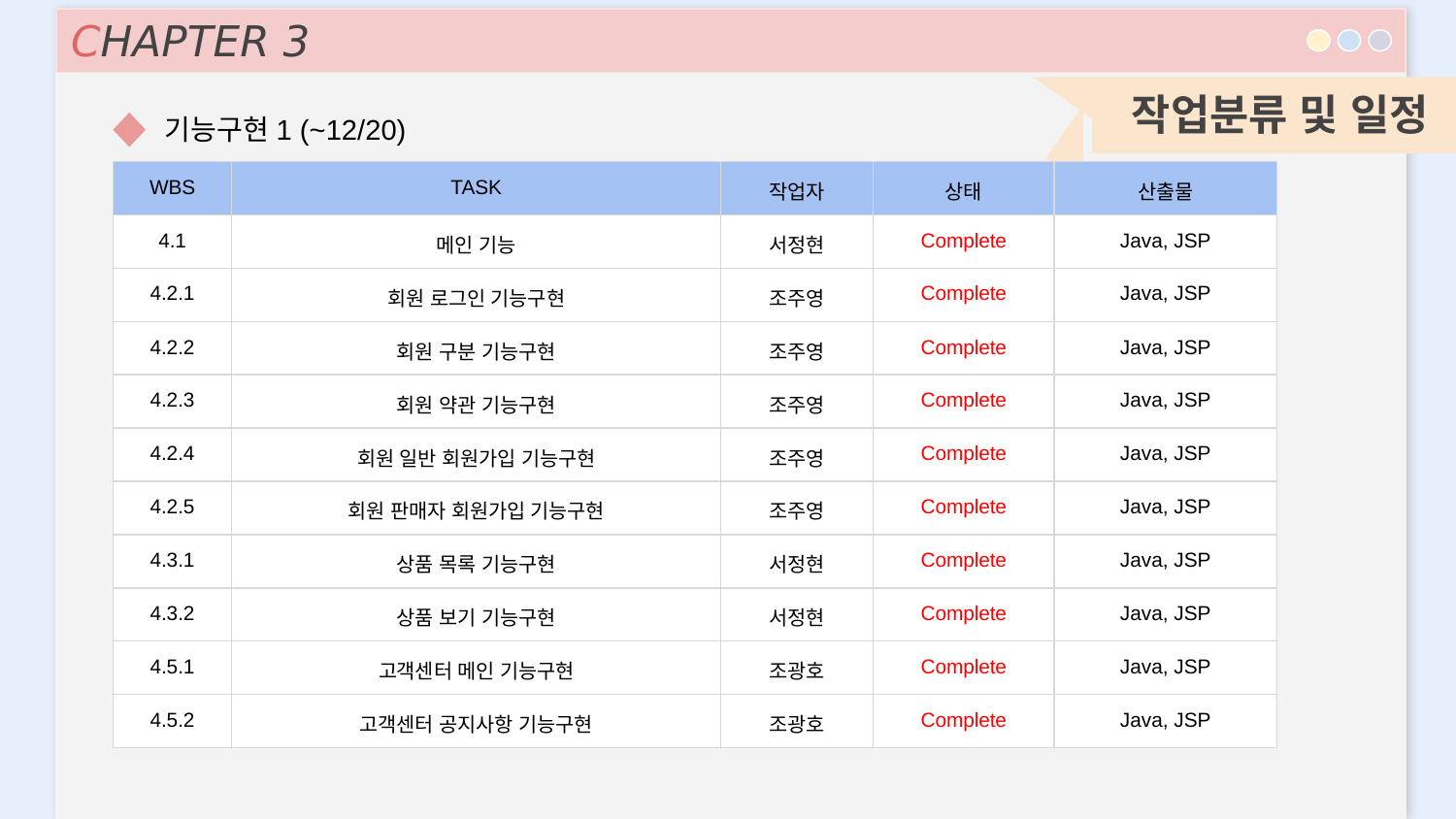

CHAPTER 3

작업분류 및 일정

기능구현1 (~12/20)

| WBS | TASK | 작업자 | 상태 | 산출물 |
| --- | --- | --- | --- | --- |
| 4.1 | 메인 기능 | 서정현 | Complete | Java, JSP |
| 4.2.1 | 회원 로그인 기능구현 | 조주영 | Complete | Java, JSP |
| 4.2.2 | 회원 구분 기능구현 | 조주영 | Complete | Java, JSP |
| 4.2.3 | 회원 약관 기능구현 | 조주영 | Complete | Java, JSP |
| 4.2.4 | 회원 일반 회원가입 기능구현 | 조주영 | Complete | Java, JSP |
| 4.2.5 | 회원 판매자 회원가입 기능구현 | 조주영 | Complete | Java, JSP |
| 4.3.1 | 상품 목록 기능구현 | 서정현 | Complete | Java, JSP |
| 4.3.2 | 상품 보기 기능구현 | 서정현 | Complete | Java, JSP |
| 4.5.1 | 고객센터 메인 기능구현 | 조광호 | Complete | Java, JSP |
| 4.5.2 | 고객센터 공지사항 기능구현 | 조광호 | Complete | Java, JSP |